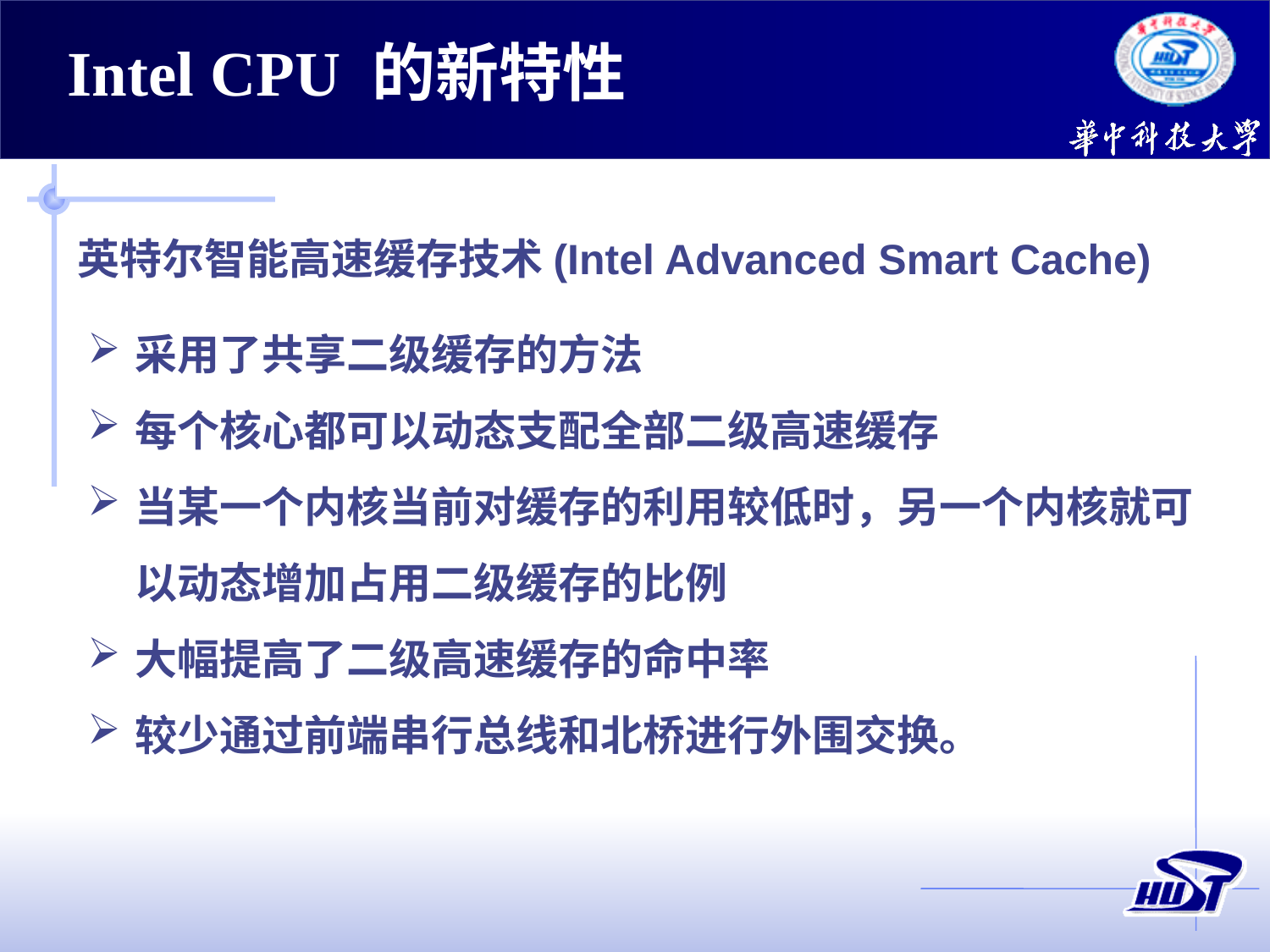

Intel CPU 的新特性
英特尔智能高速缓存技术(Intel Advanced Smart Cache)
采用了共享二级缓存的方法
每个核心都可以动态支配全部二级高速缓存
当某一个内核当前对缓存的利用较低时，另一个内核就可以动态增加占用二级缓存的比例
大幅提高了二级高速缓存的命中率
较少通过前端串行总线和北桥进行外围交换。